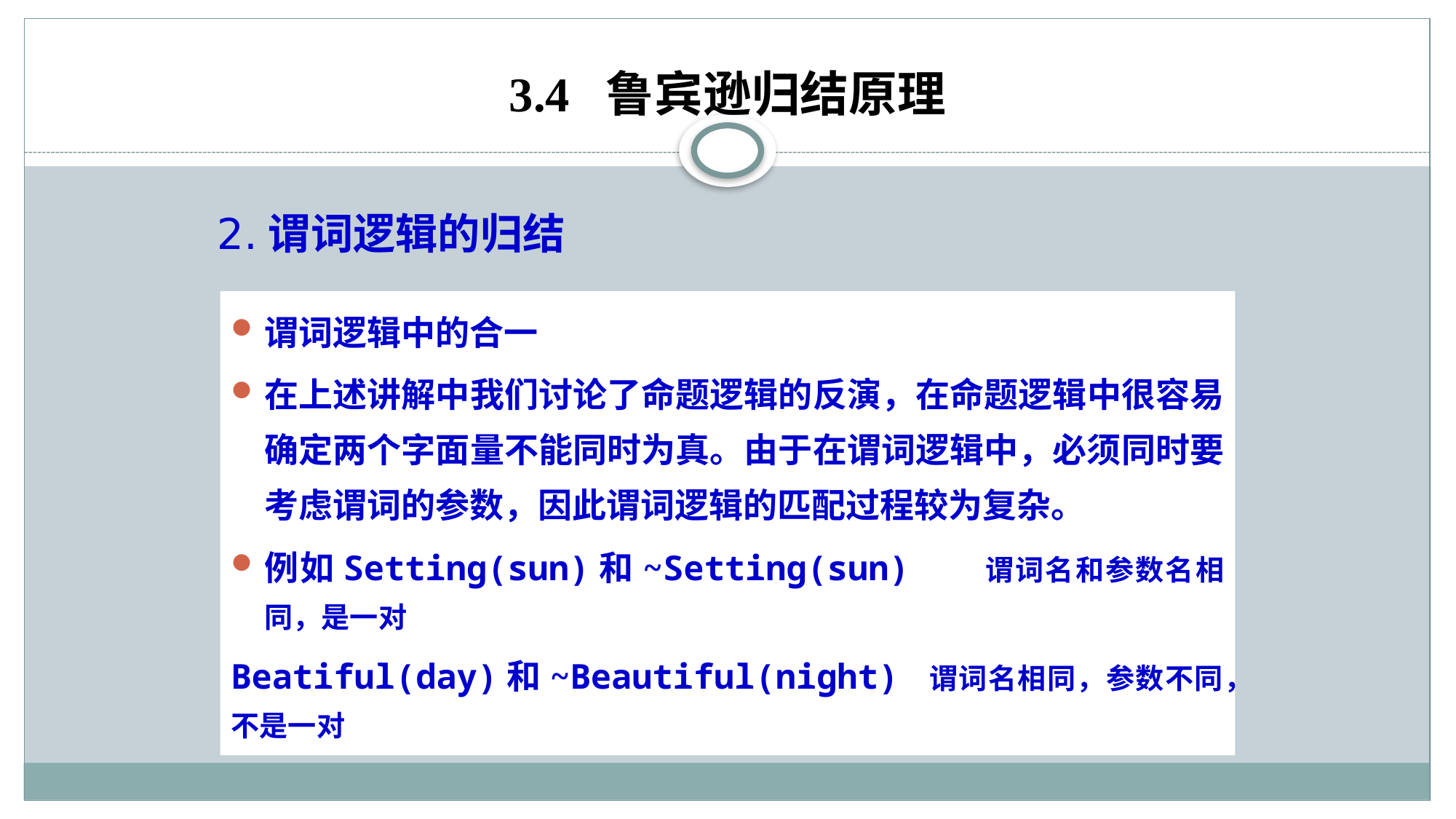

# 3.4  鲁宾逊归结原理
2.谓词逻辑的归结
谓词逻辑中的合一
在上述讲解中我们讨论了命题逻辑的反演，在命题逻辑中很容易确定两个字面量不能同时为真。由于在谓词逻辑中，必须同时要考虑谓词的参数，因此谓词逻辑的匹配过程较为复杂。
例如Setting(sun)和~Setting(sun)   谓词名和参数名相同，是一对
Beatiful(day)和~Beautiful(night) 谓词名相同，参数不同，不是一对